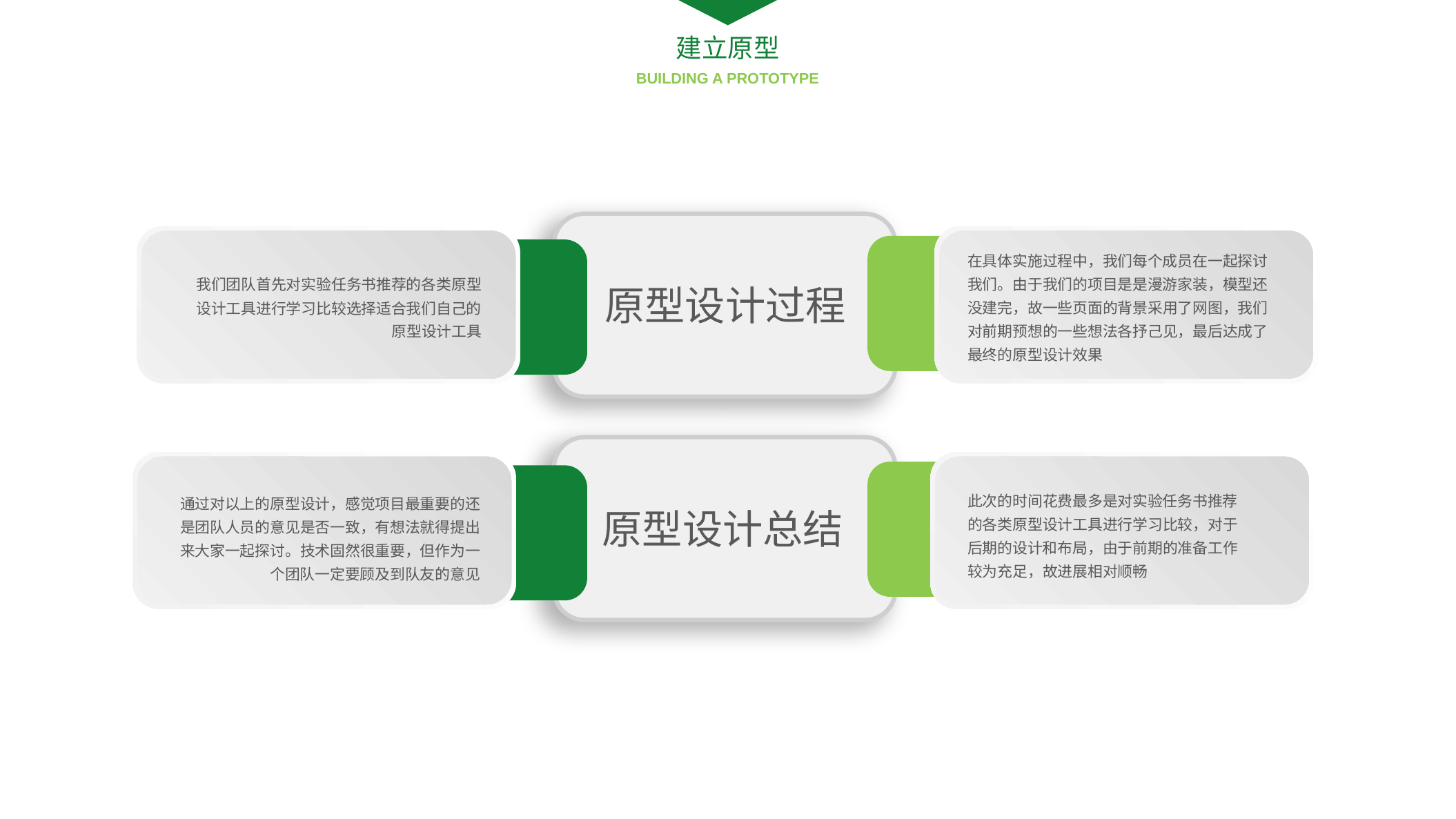

建立原型
BUILDING A PROTOTYPE

在具体实施过程中，我们每个成员在一起探讨我们。由于我们的项目是是漫游家装，模型还没建完，故一些页面的背景采用了网图，我们对前期预想的一些想法各抒己见，最后达成了最终的原型设计效果
我们团队首先对实验任务书推荐的各类原型设计工具进行学习比较选择适合我们自己的原型设计工具
原型设计过程

此次的时间花费最多是对实验任务书推荐的各类原型设计工具进行学习比较，对于后期的设计和布局，由于前期的准备工作较为充足，故进展相对顺畅
通过对以上的原型设计，感觉项目最重要的还是团队人员的意见是否一致，有想法就得提出来大家一起探讨。技术固然很重要，但作为一个团队一定要顾及到队友的意见
原型设计总结